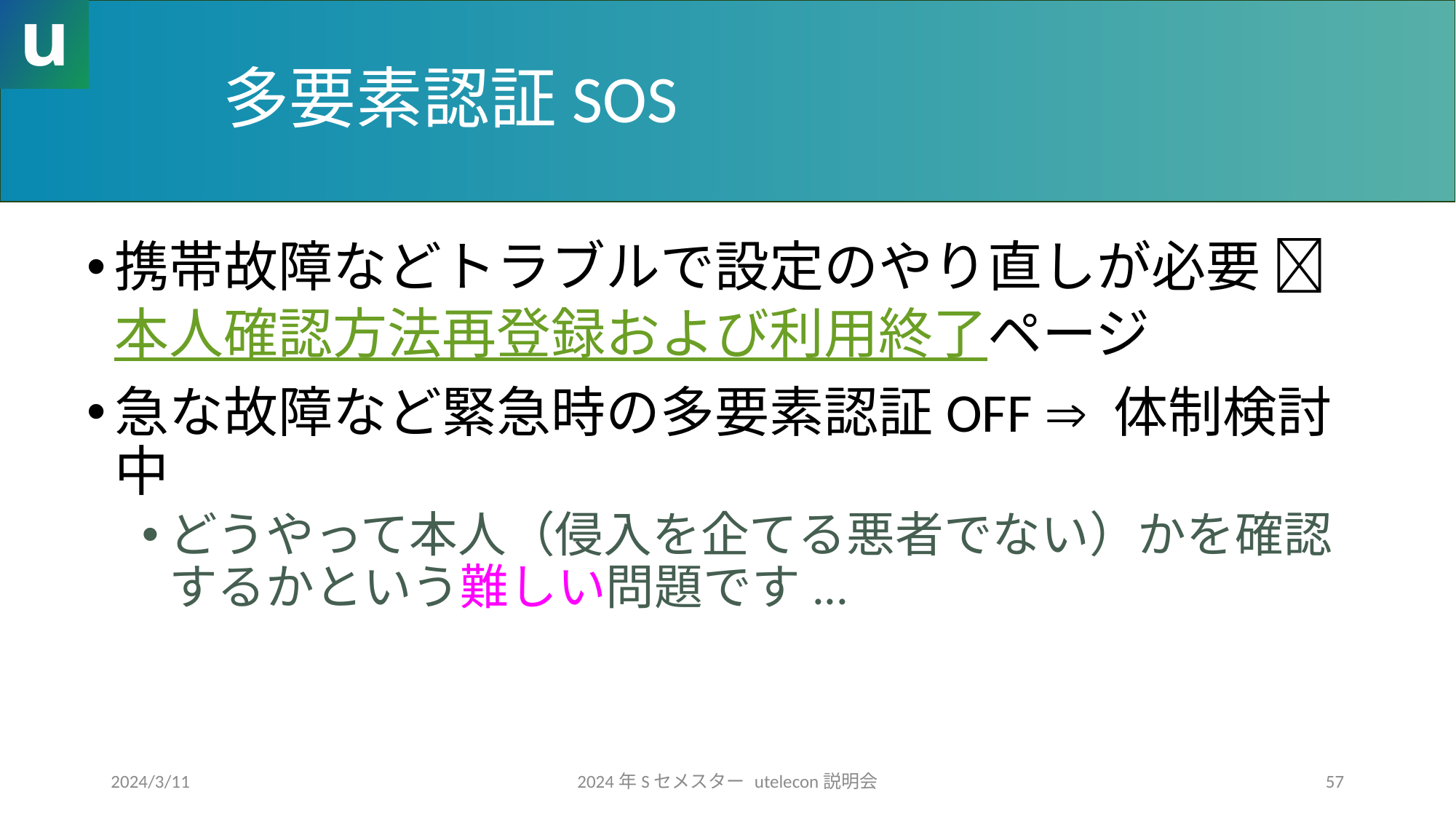

# 多要素認証SOS
携帯故障などトラブルで設定のやり直しが必要 ⇒ 本人確認方法再登録および利用終了ページ
急な故障など緊急時の多要素認証OFF ⇒ 体制検討中
どうやって本人（侵入を企てる悪者でない）かを確認するかという難しい問題です...
2024/3/11
2024年Sセメスター utelecon説明会
57